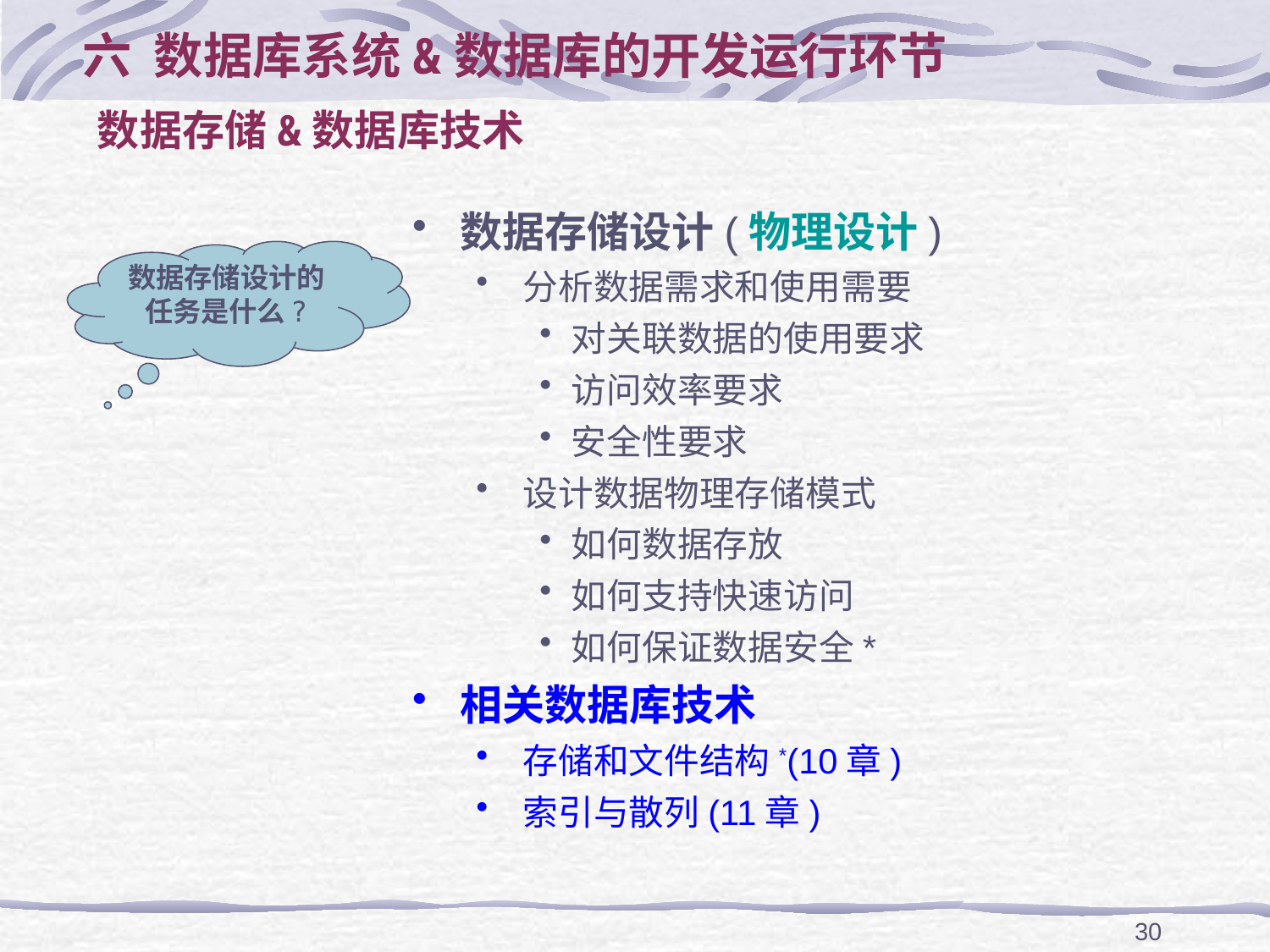

六  数据库系统&数据库的开发运行环节
数据存储&数据库技术
数据存储设计(物理设计)
分析数据需求和使用需要
对关联数据的使用要求
访问效率要求
安全性要求
设计数据物理存储模式
如何数据存放
如何支持快速访问
如何保证数据安全*
相关数据库技术
存储和文件结构*(10章)
索引与散列(11章)
数据存储设计的任务是什么?
30